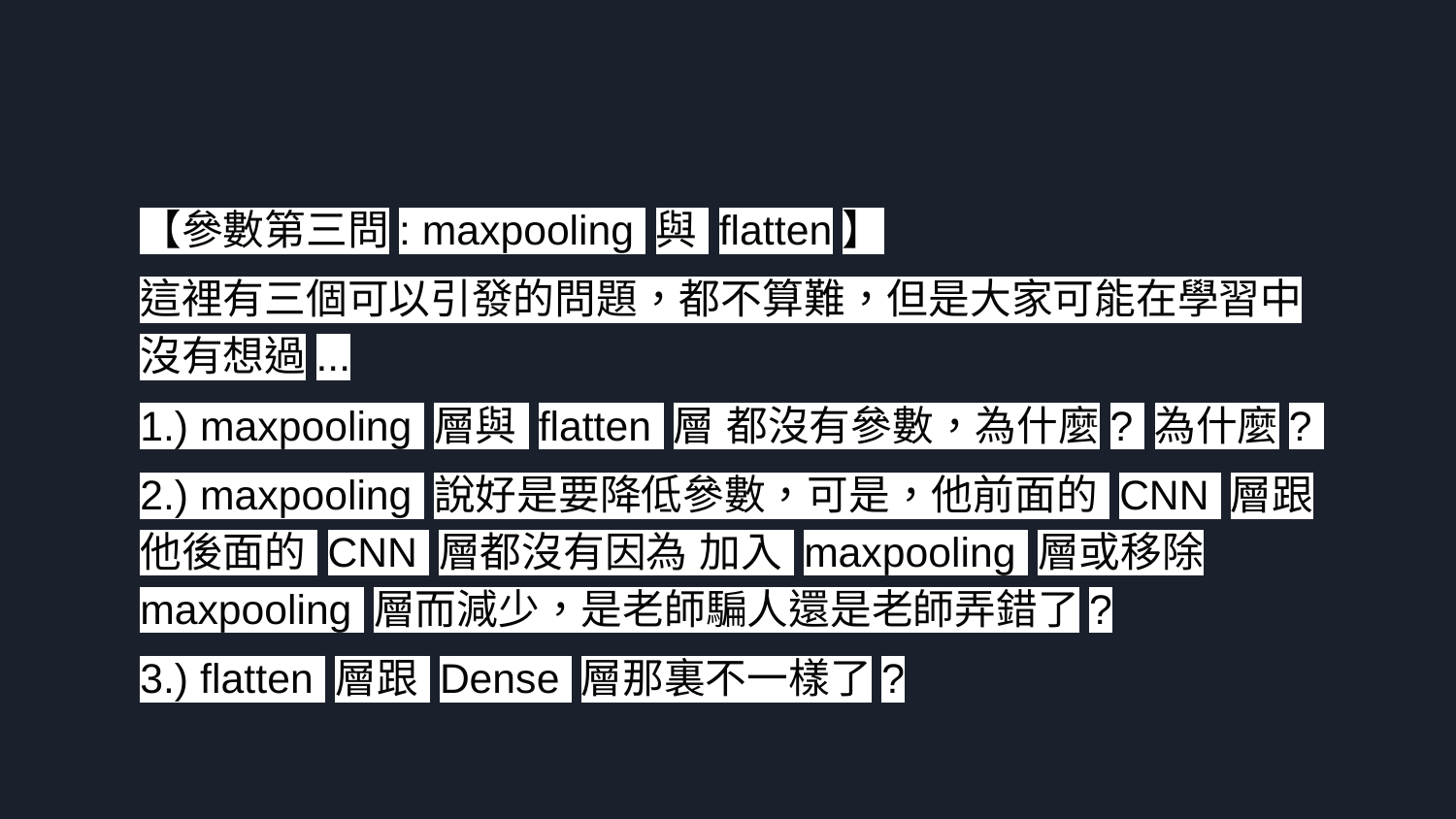

【參數第三問: maxpooling 與 flatten】
這裡有三個可以引發的問題，都不算難，但是大家可能在學習中沒有想過...
1.) maxpooling 層與 flatten 層 都沒有參數，為什麼? 為什麼?
2.) maxpooling 說好是要降低參數，可是，他前面的 CNN 層跟他後面的 CNN 層都沒有因為 加入 maxpooling 層或移除 maxpooling 層而減少，是老師騙人還是老師弄錯了?
3.) flatten 層跟 Dense 層那裏不一樣了?